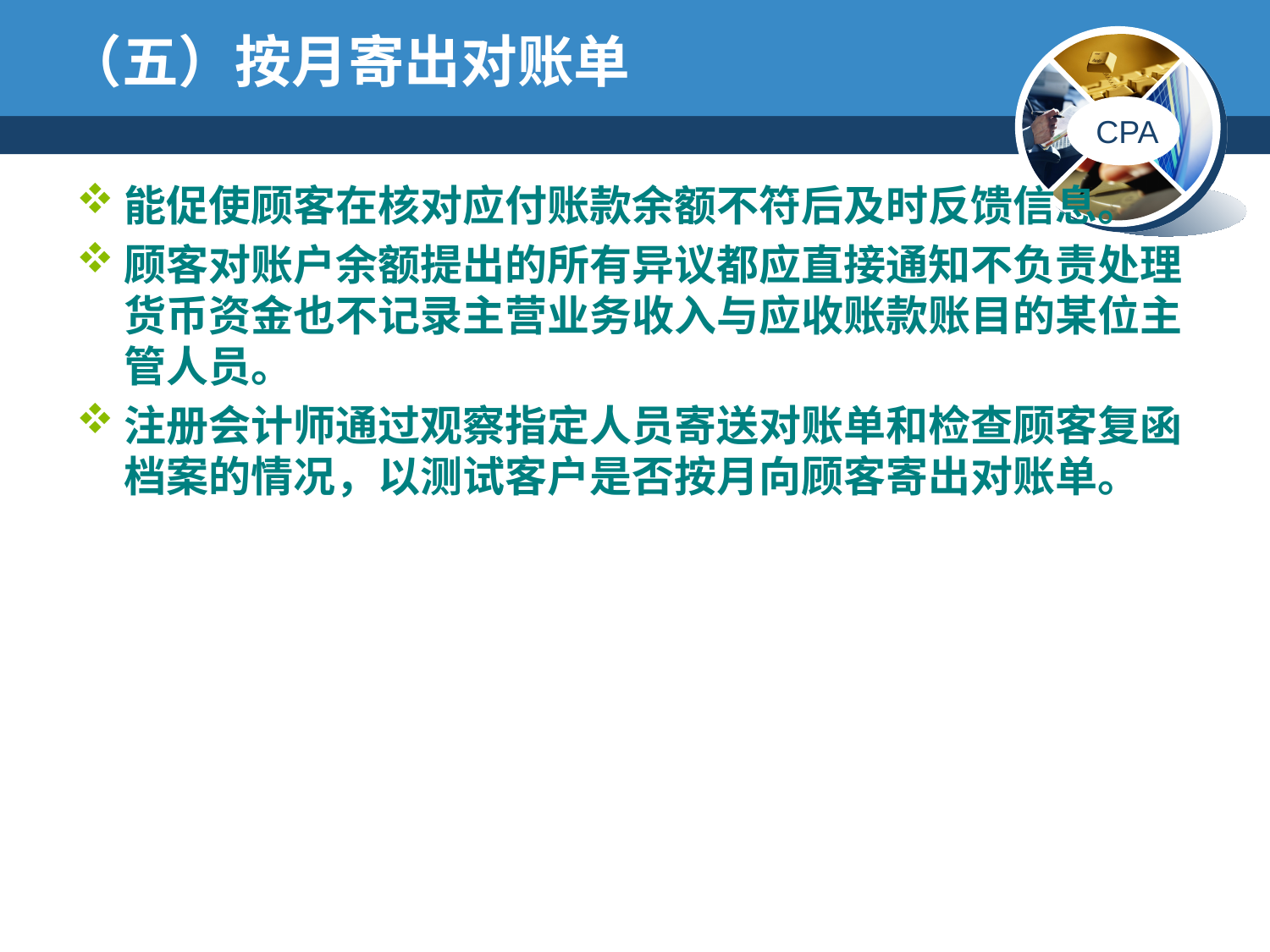

# （五）按月寄出对账单
能促使顾客在核对应付账款余额不符后及时反馈信息。
顾客对账户余额提出的所有异议都应直接通知不负责处理货币资金也不记录主营业务收入与应收账款账目的某位主管人员。
注册会计师通过观察指定人员寄送对账单和检查顾客复函档案的情况，以测试客户是否按月向顾客寄出对账单。